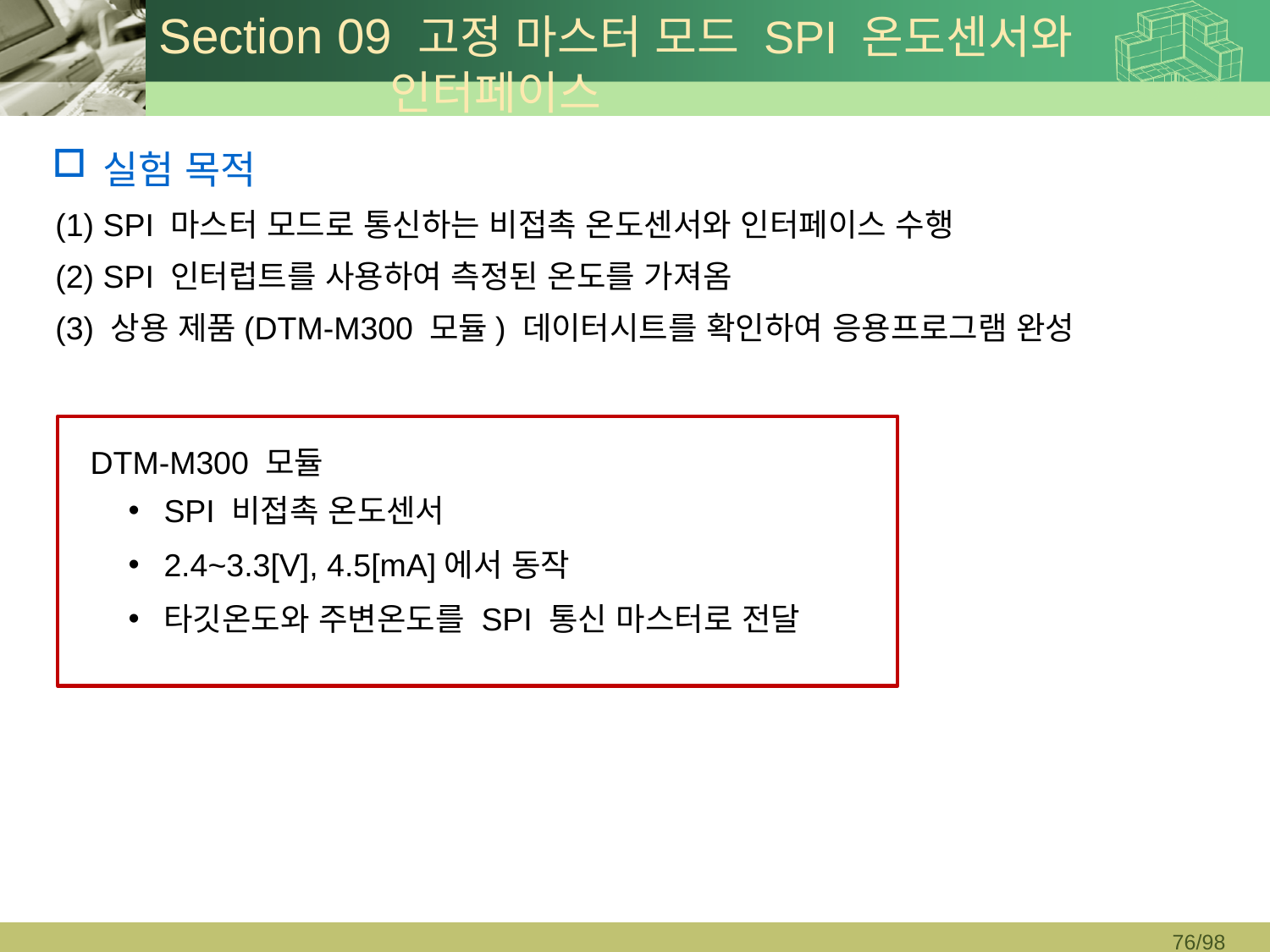

# Section 09 고정 마스터 모드 SPI 온도센서와 인터페이스
실험 목적
(1) SPI 마스터 모드로 통신하는 비접촉 온도센서와 인터페이스 수행
(2) SPI 인터럽트를 사용하여 측정된 온도를 가져옴
(3) 상용 제품(DTM-M300 모듈) 데이터시트를 확인하여 응용프로그램 완성

DTM-M300 모듈
SPI 비접촉 온도센서
2.4~3.3[V], 4.5[mA]에서 동작
타깃온도와 주변온도를 SPI 통신 마스터로 전달